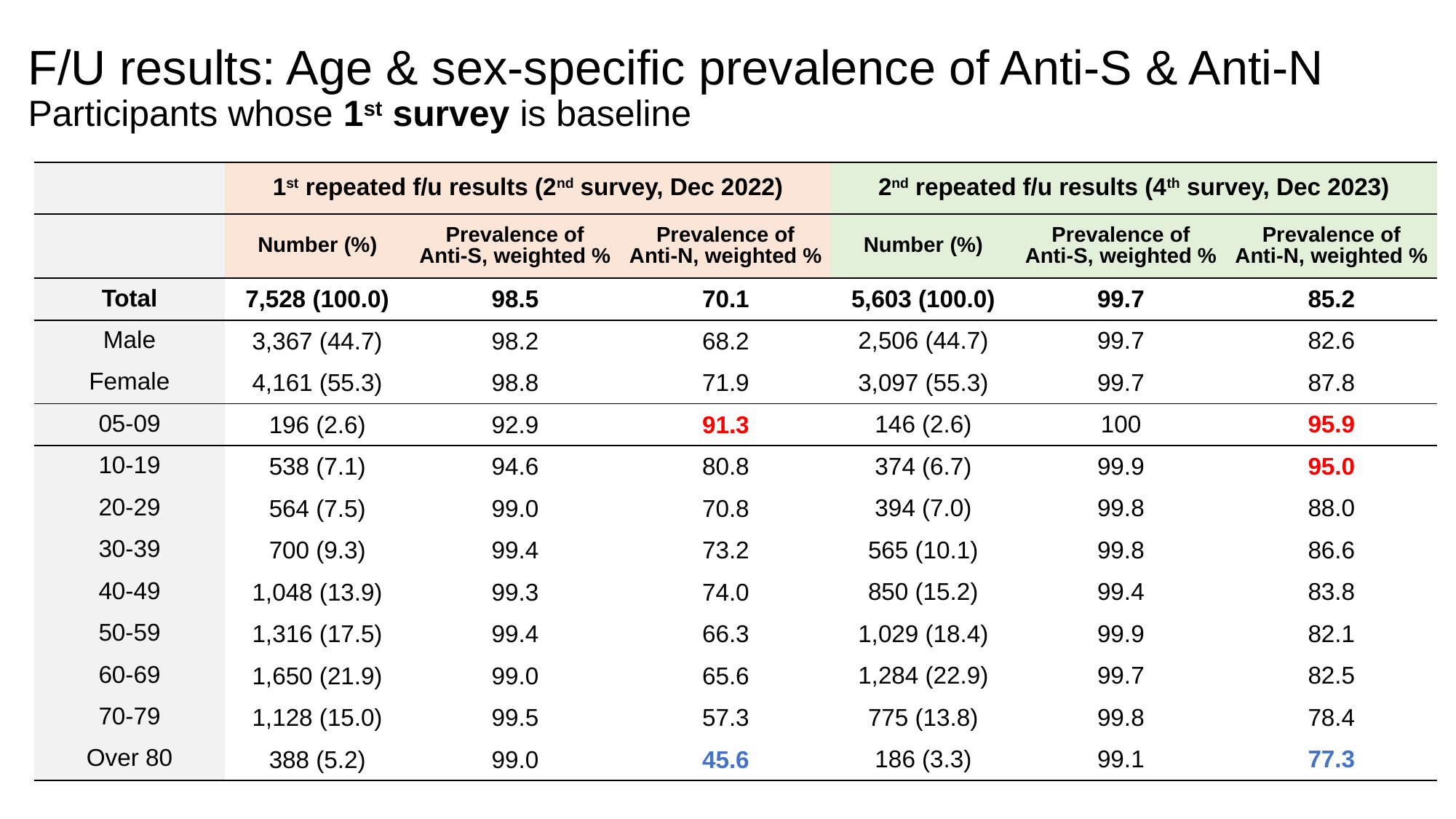

# F/U results: Age & sex-specific prevalence of Anti-S & Anti-N Participants whose 1st survey is baseline
|  | 1st repeated f/u results (2nd survey, Dec 2022) | 2차 |  | 2nd repeated f/u results (4th survey, Dec 2023) |  |  |
| --- | --- | --- | --- | --- | --- | --- |
|  | Number (%) | Prevalence of Anti-S, weighted % | Prevalence of Anti-N, weighted % | Number (%) | Prevalence of Anti-S, weighted % | Prevalence of Anti-N, weighted % |
| Total | 7,528 (100.0) | 98.5 | 70.1 | 5,603 (100.0) | 99.7 | 85.2 |
| Male | 3,367 (44.7) | 98.2 | 68.2 | 2,506 (44.7) | 99.7 | 82.6 |
| Female | 4,161 (55.3) | 98.8 | 71.9 | 3,097 (55.3) | 99.7 | 87.8 |
| 05-09 | 196 (2.6) | 92.9 | 91.3 | 146 (2.6) | 100 | 95.9 |
| 10-19 | 538 (7.1) | 94.6 | 80.8 | 374 (6.7) | 99.9 | 95.0 |
| 20-29 | 564 (7.5) | 99.0 | 70.8 | 394 (7.0) | 99.8 | 88.0 |
| 30-39 | 700 (9.3) | 99.4 | 73.2 | 565 (10.1) | 99.8 | 86.6 |
| 40-49 | 1,048 (13.9) | 99.3 | 74.0 | 850 (15.2) | 99.4 | 83.8 |
| 50-59 | 1,316 (17.5) | 99.4 | 66.3 | 1,029 (18.4) | 99.9 | 82.1 |
| 60-69 | 1,650 (21.9) | 99.0 | 65.6 | 1,284 (22.9) | 99.7 | 82.5 |
| 70-79 | 1,128 (15.0) | 99.5 | 57.3 | 775 (13.8) | 99.8 | 78.4 |
| Over 80 | 388 (5.2) | 99.0 | 45.6 | 186 (3.3) | 99.1 | 77.3 |